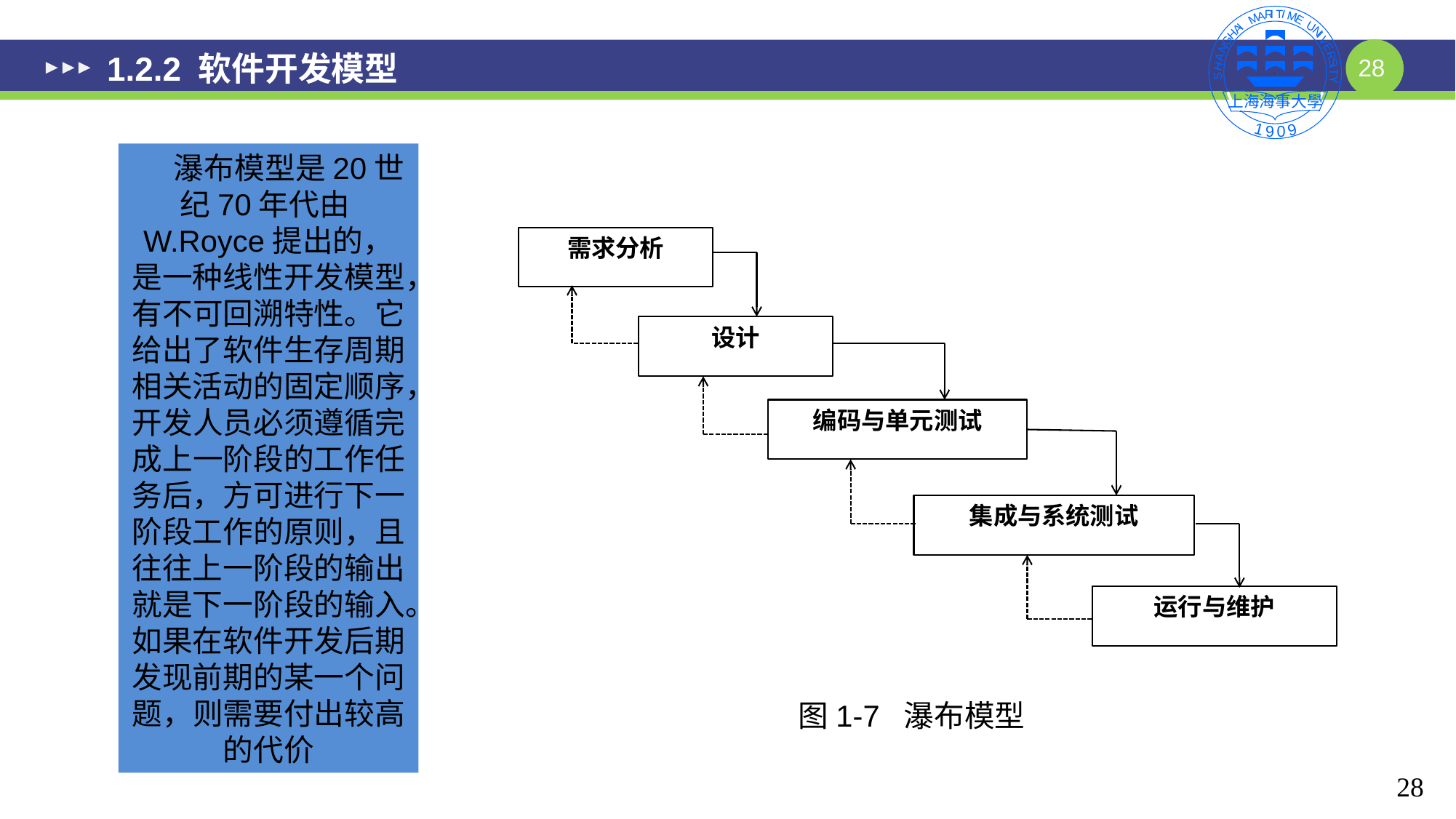

# 1.2.2 软件开发模型
     瀑布模型是20世纪70年代由W.Royce提出的，是一种线性开发模型，有不可回溯特性。它给出了软件生存周期相关活动的固定顺序，开发人员必须遵循完成上一阶段的工作任务后，方可进行下一阶段工作的原则，且往往上一阶段的输出就是下一阶段的输入。如果在软件开发后期发现前期的某一个问题，则需要付出较高的代价
需求分析
设计
编码与单元测试
集成与系统测试
运行与维护
图1-7  瀑布模型
28
28